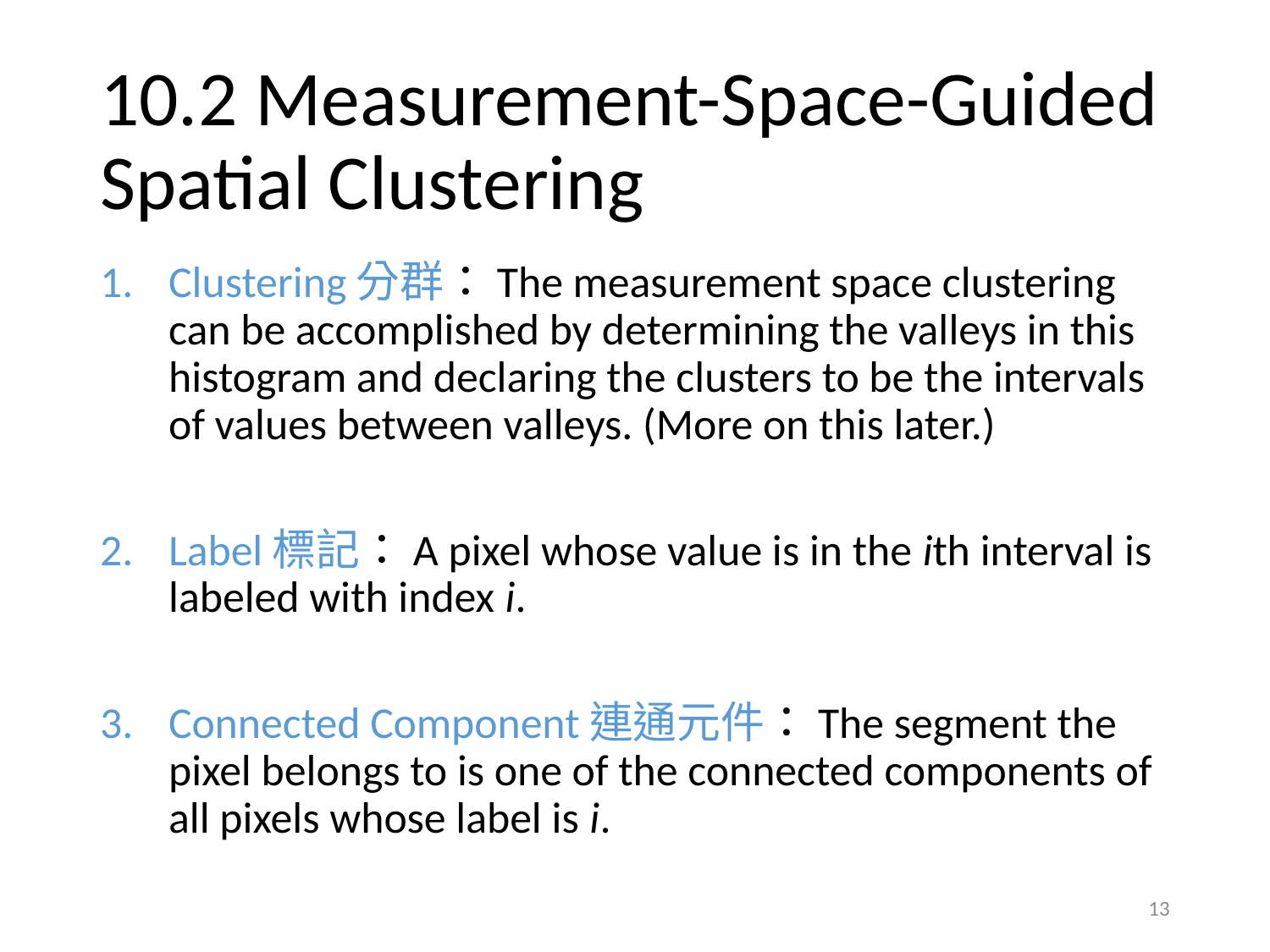

# 10.2 Measurement-Space-Guided Spatial Clustering
Clustering分群：The measurement space clustering can be accomplished by determining the valleys in this histogram and declaring the clusters to be the intervals of values between valleys. (More on this later.)

Label標記：A pixel whose value is in the ith interval is labeled with index i.

Connected Component連通元件：The segment the pixel belongs to is one of the connected components of all pixels whose label is i.

13